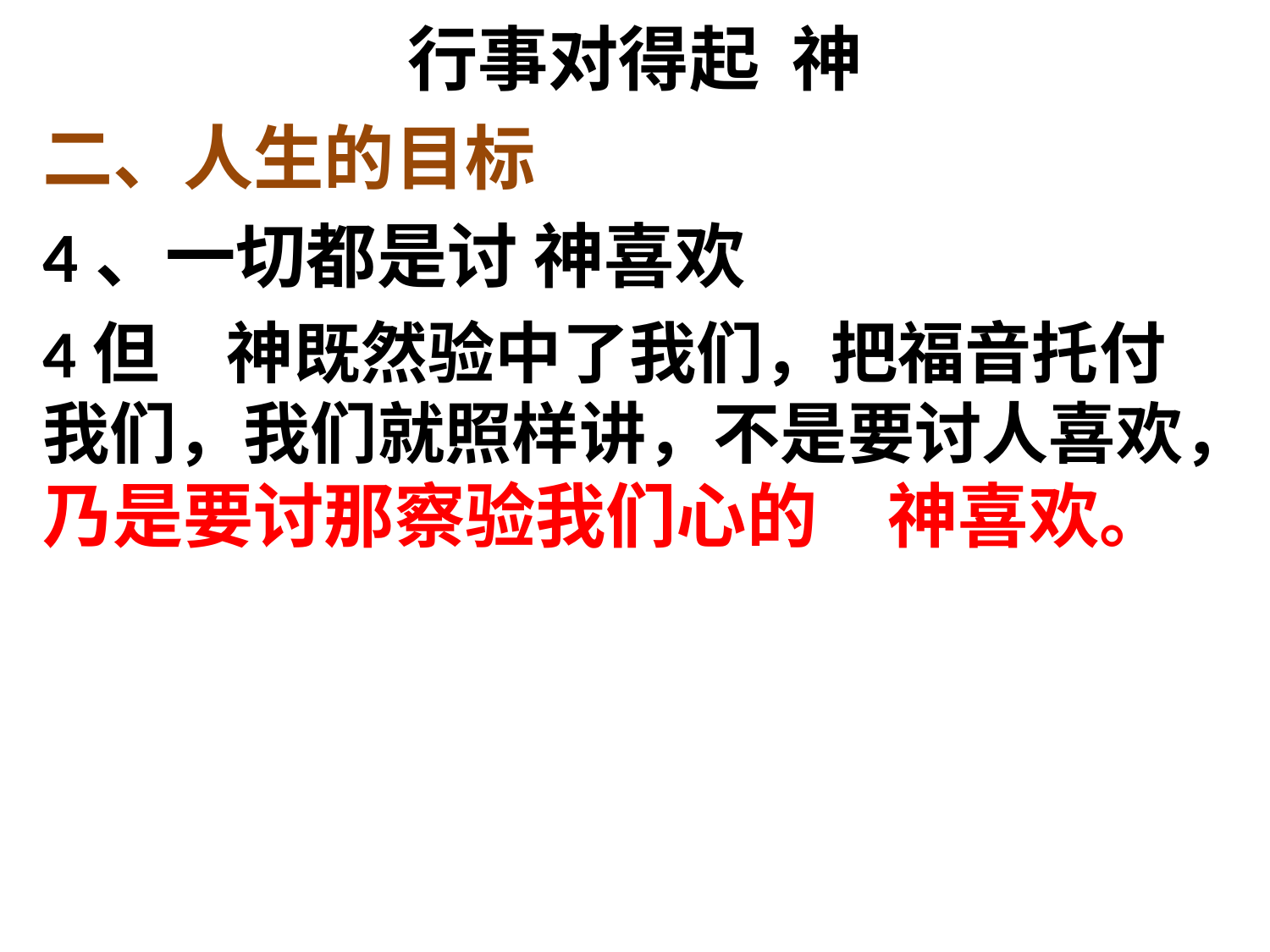

# 行事对得起  神
二、人生的目标
4、一切都是讨 神喜欢
4但　神既然验中了我们，把福音托付我们，我们就照样讲，不是要讨人喜欢，乃是要讨那察验我们心的　神喜欢。